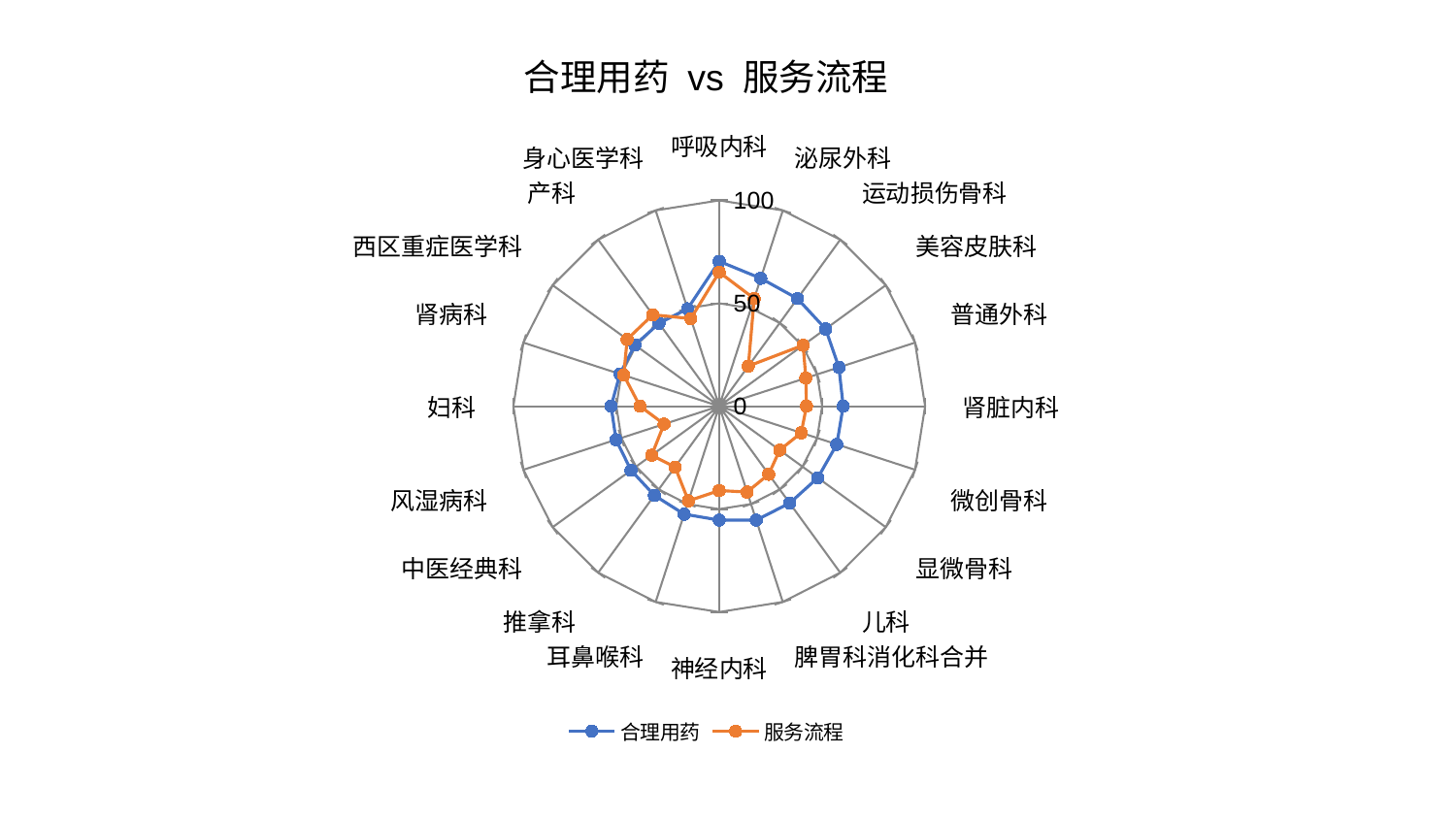

### Chart: 合理用药 vs 服务流程

| Category | 合理用药 | 服务流程 |
|---|---|---|
| 呼吸内科 | 70.39995189874375 | 65.10446956818146 |
| 泌尿外科 | 65.331000528944 | 54.98115072430567 |
| 运动损伤骨科 | 64.62614760711159 | 24.101679480217484 |
| 美容皮肤科 | 63.86985346157741 | 50.399935474736466 |
| 普通外科 | 61.12753090332298 | 44.24788964916701 |
| 肾脏内科 | 60.23074437603978 | 42.382475684564625 |
| 微创骨科 | 60.05357137392282 | 41.90539612993173 |
| 显微骨科 | 59.20423289293852 | 36.31366464875168 |
| 儿科 | 58.256711012788095 | 40.89006403555764 |
| 脾胃科消化科合并 | 58.19508136675486 | 43.86608034082789 |
| 神经内科 | 55.34681221707413 | 40.989527476542236 |
| 耳鼻喉科 | 55.177457349308156 | 48.38047157613107 |
| 推拿科 | 53.58476174164801 | 36.553405485570025 |
| 中医经典科 | 52.991415673234094 | 40.58167759138693 |
| 风湿病科 | 52.742657615701646 | 28.169382405408996 |
| 妇科 | 52.5208143782802 | 38.51721493932138 |
| 肾病科 | 50.72357209962596 | 48.781296375298176 |
| 西区重症医学科 | 50.61166503040873 | 55.28577247042181 |
| 产科 | 49.769520420039036 | 54.92996481344714 |
| 身心医学科 | 49.75184596335179 | 44.73845469518966 |
54